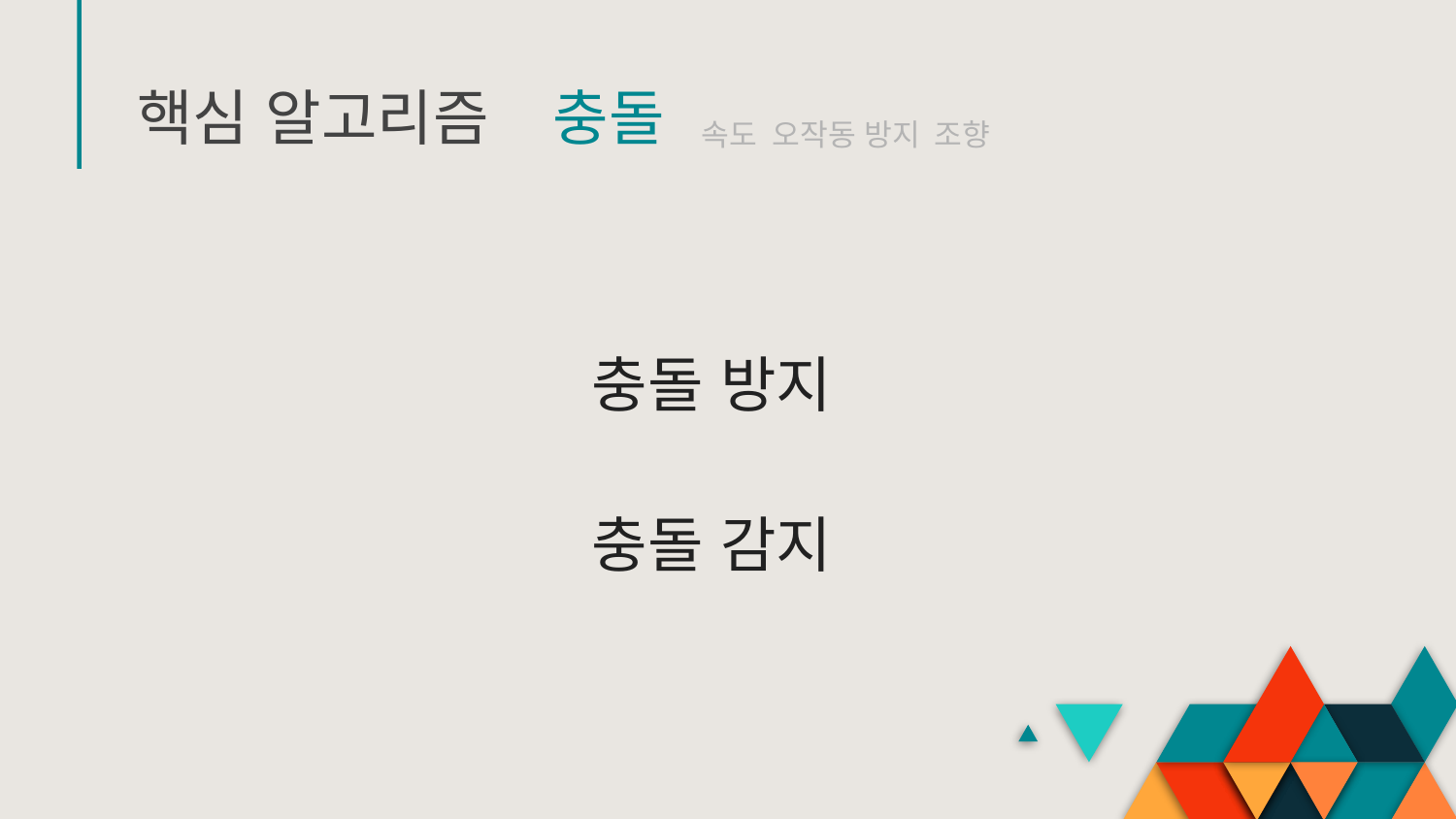

핵심 알고리즘
충돌

속도
오작동 방지
조향
충돌 방지
충돌 감지